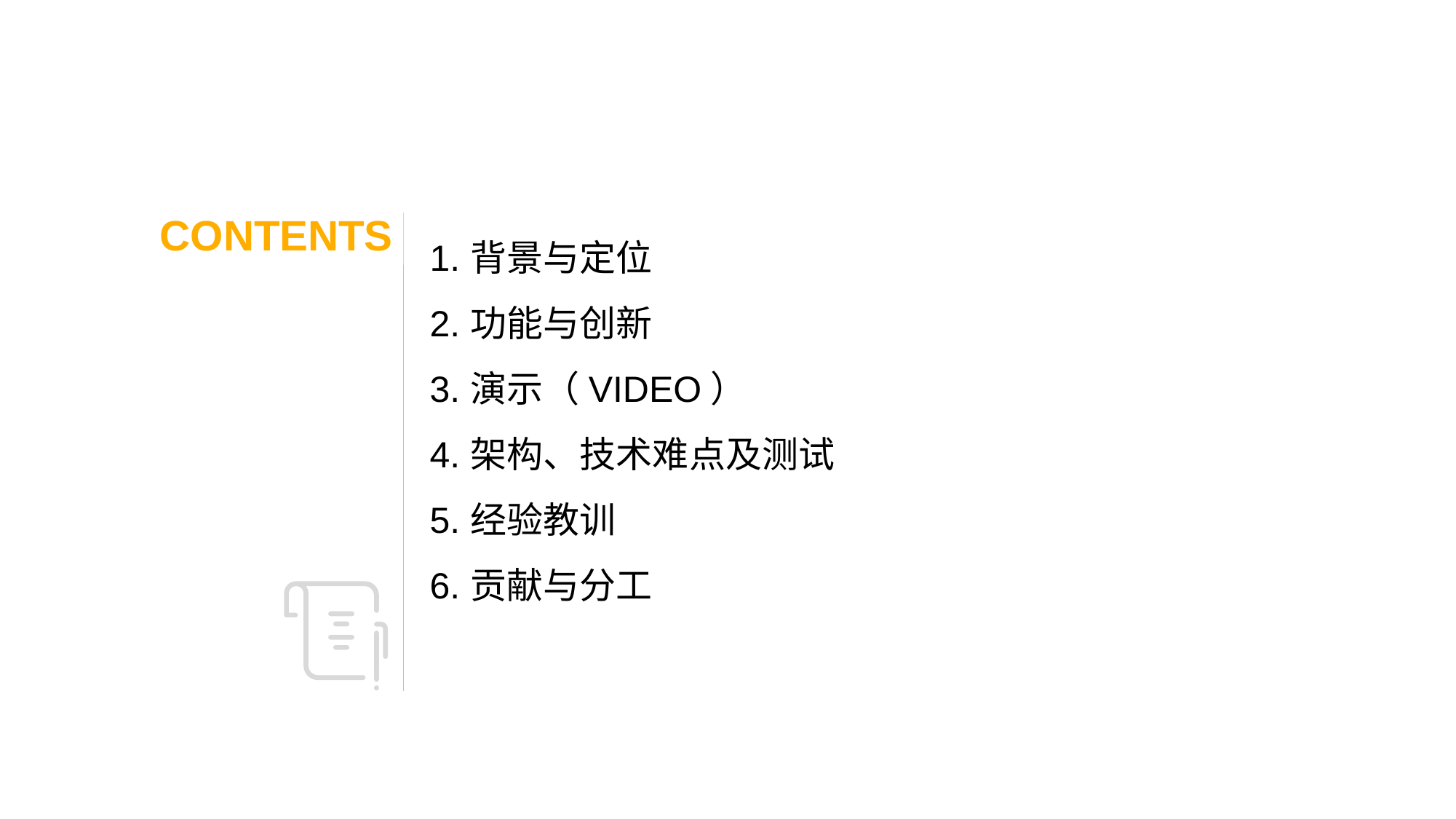

CONTENTS
背景与定位
功能与创新
演示（VIDEO）
架构、技术难点及测试
经验教训
贡献与分工